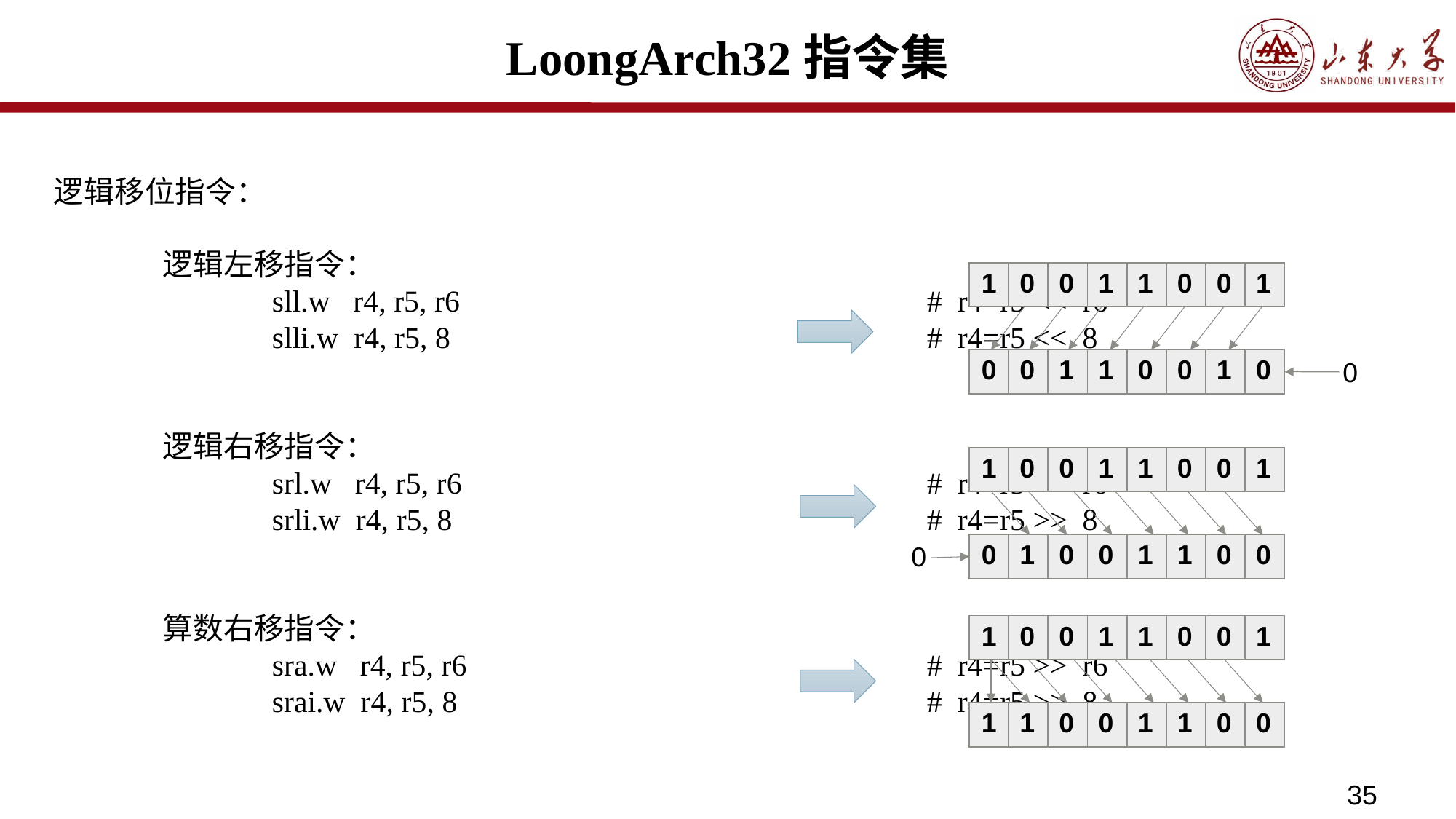

# LoongArch32指令集
逻辑移位指令：

	逻辑左移指令：
		sll.w   r4, r5, r6					#  r4=r5 <<  r6
		slli.w  r4, r5, 8					#  r4=r5 <<  8

	逻辑右移指令：
		srl.w   r4, r5, r6					#  r4=r5 >>  r6
		srli.w  r4, r5, 8					#  r4=r5 >>  8

	算数右移指令：
		sra.w   r4, r5, r6					#  r4=r5 >>  r6
		srai.w  r4, r5, 8					#  r4=r5 >>  8

| 1 | 0 | 0 | 1 | 1 | 0 | 0 | 1 |
| --- | --- | --- | --- | --- | --- | --- | --- |

0
| 0 | 0 | 1 | 1 | 0 | 0 | 1 | 0 |
| --- | --- | --- | --- | --- | --- | --- | --- |
| 1 | 0 | 0 | 1 | 1 | 0 | 0 | 1 |
| --- | --- | --- | --- | --- | --- | --- | --- |

0
| 0 | 1 | 0 | 0 | 1 | 1 | 0 | 0 |
| --- | --- | --- | --- | --- | --- | --- | --- |
| 1 | 0 | 0 | 1 | 1 | 0 | 0 | 1 |
| --- | --- | --- | --- | --- | --- | --- | --- |

| 1 | 1 | 0 | 0 | 1 | 1 | 0 | 0 |
| --- | --- | --- | --- | --- | --- | --- | --- |
35